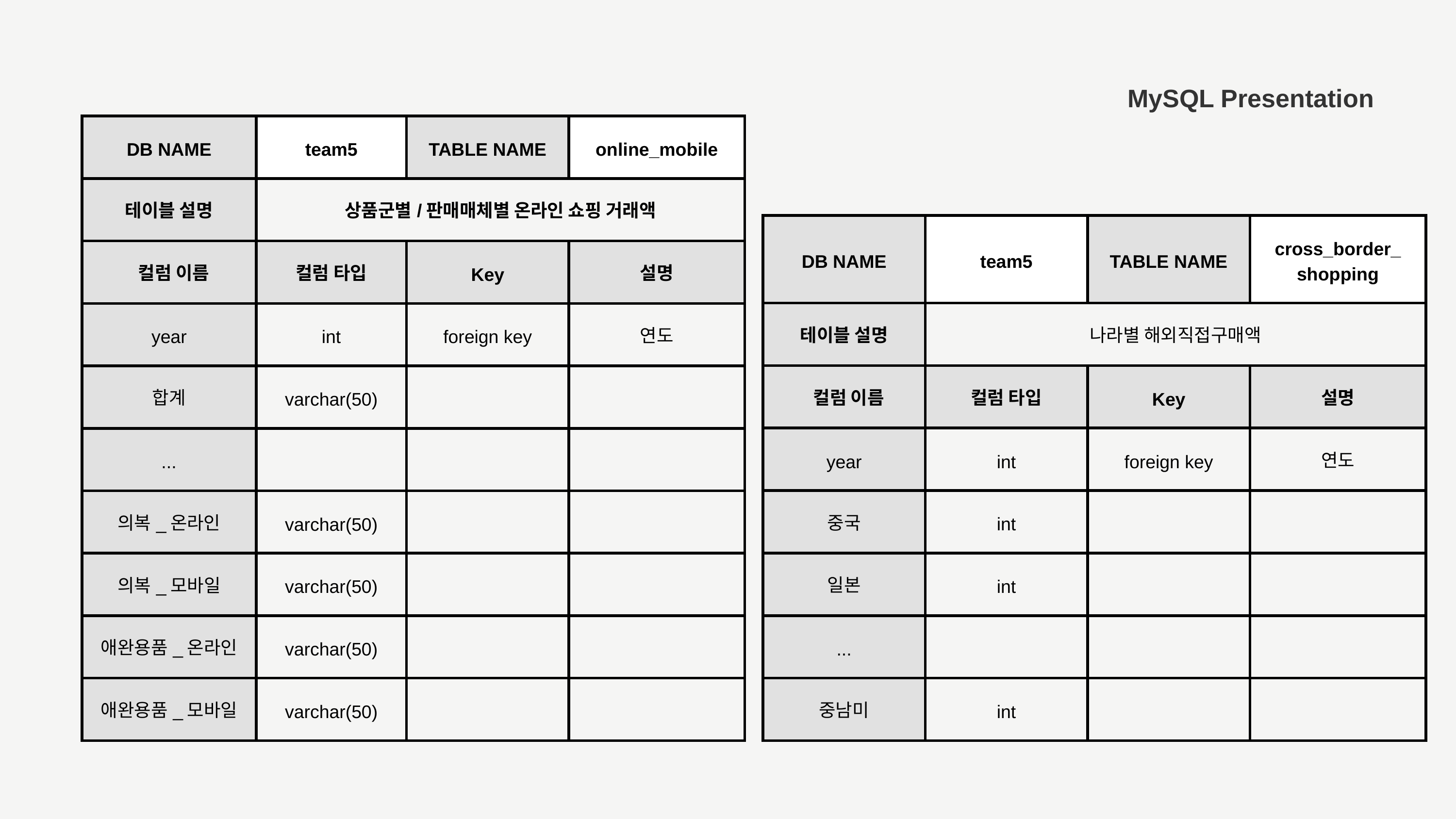

MySQL Presentation
| DB NAME | team5 | TABLE NAME | online\_mobile |
| --- | --- | --- | --- |
| 테이블 설명 | 상품군별/판매매체별 온라인 쇼핑 거래액 | 상품군별/판매매체별 온라인 쇼핑 거래액 | 상품군별/판매매체별 온라인 쇼핑 거래액 |
| 컬럼 이름 | 컬럼 타입 | Key | 설명 |
| year | int | foreign key | 연도 |
| 합계 | varchar(50) |  |  |
| ... |  |  |  |
| 의복\_온라인 | varchar(50) |  |  |
| 의복\_모바일 | varchar(50) |  |  |
| 애완용품\_온라인 | varchar(50) |  |  |
| 애완용품\_모바일 | varchar(50) |  |  |
| DB NAME | team5 | TABLE NAME | cross\_border\_ shopping |
| --- | --- | --- | --- |
| 테이블 설명 | 나라별 해외직접구매액 | 나라별 해외직접구매액 | 나라별 해외직접구매액 |
| 컬럼 이름 | 컬럼 타입 | Key | 설명 |
| year | int | foreign key | 연도 |
| 중국 | int |  |  |
| 일본 | int |  |  |
| ... |  |  |  |
| 중남미 | int |  |  |